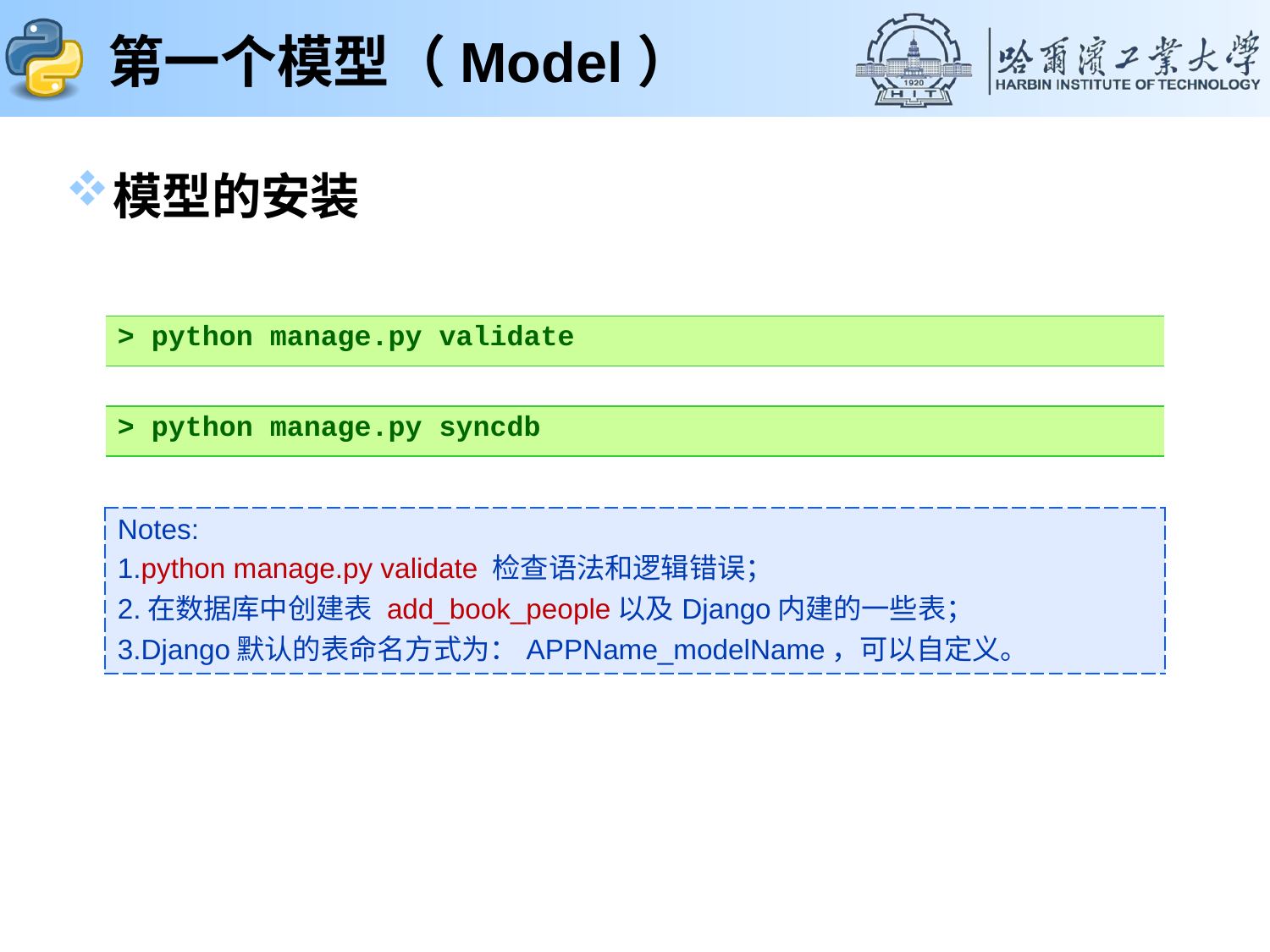

# 第一个模型（Model）
模型的安装
| > python manage.py validate |
| --- |
| > python manage.py syncdb |
| --- |
| Notes: 1.python manage.py validate 检查语法和逻辑错误； 2.在数据库中创建表 add\_book\_people以及Django内建的一些表； 3.Django默认的表命名方式为：APPName\_modelName，可以自定义。 |
| --- |